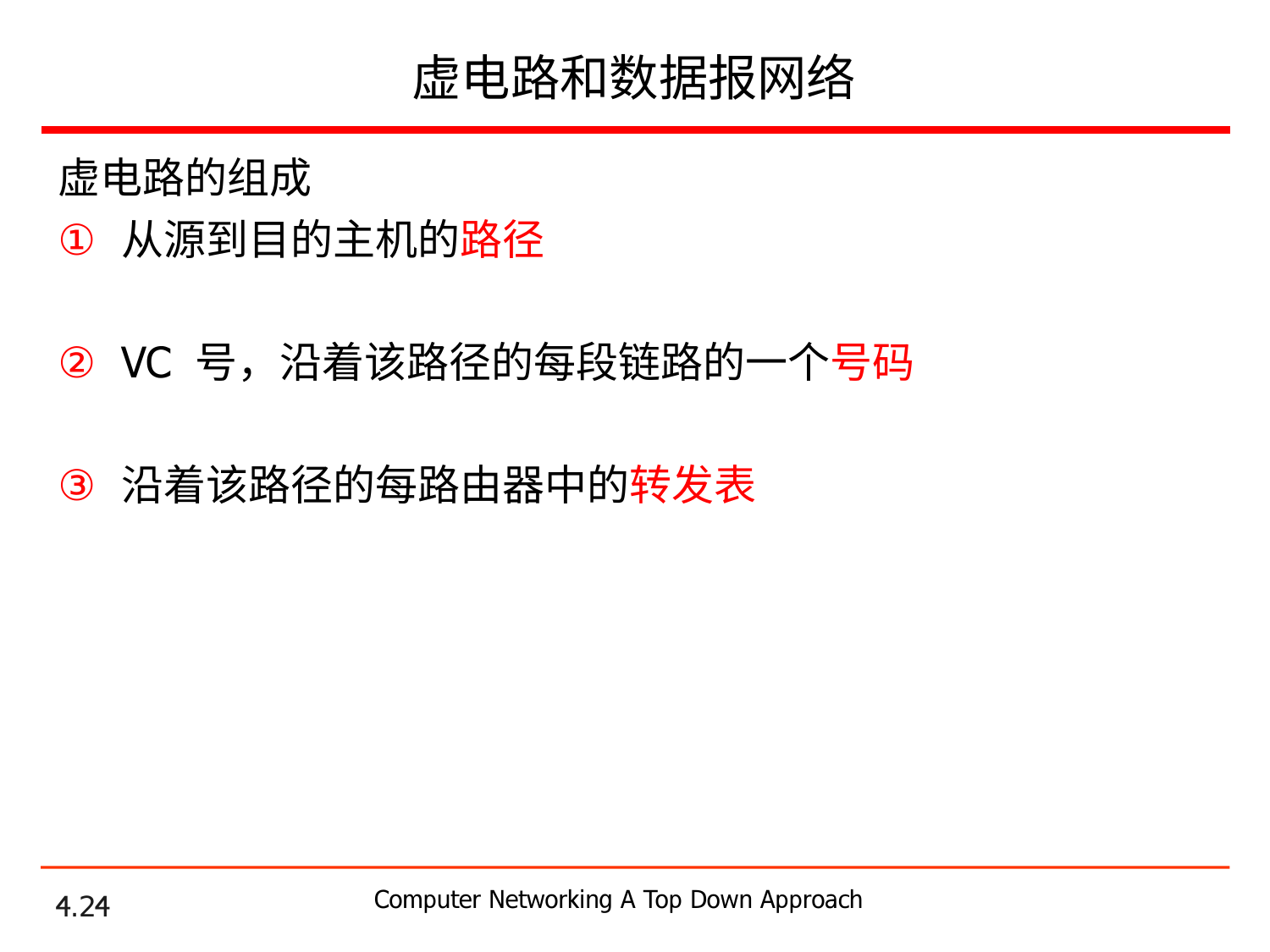

# 虚电路和数据报网络
虚电路的组成
从源到目的主机的路径

VC 号，沿着该路径的每段链路的一个号码

沿着该路径的每路由器中的转发表